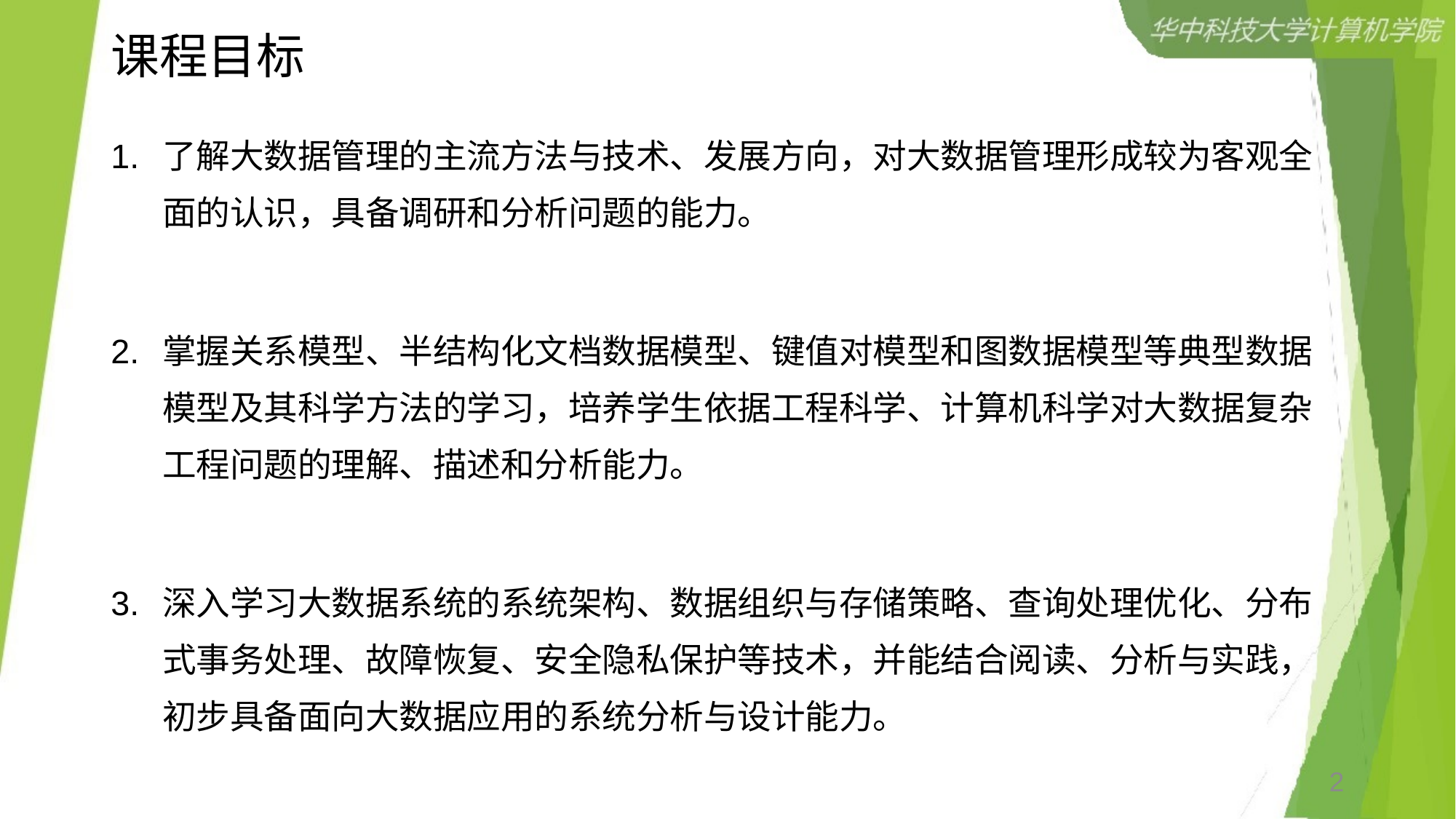

# 课程目标
了解大数据管理的主流方法与技术、发展方向，对大数据管理形成较为客观全面的认识，具备调研和分析问题的能力。

掌握关系模型、半结构化文档数据模型、键值对模型和图数据模型等典型数据模型及其科学方法的学习，培养学生依据工程科学、计算机科学对大数据复杂工程问题的理解、描述和分析能力。

深入学习大数据系统的系统架构、数据组织与存储策略、查询处理优化、分布式事务处理、故障恢复、安全隐私保护等技术，并能结合阅读、分析与实践，初步具备面向大数据应用的系统分析与设计能力。
2